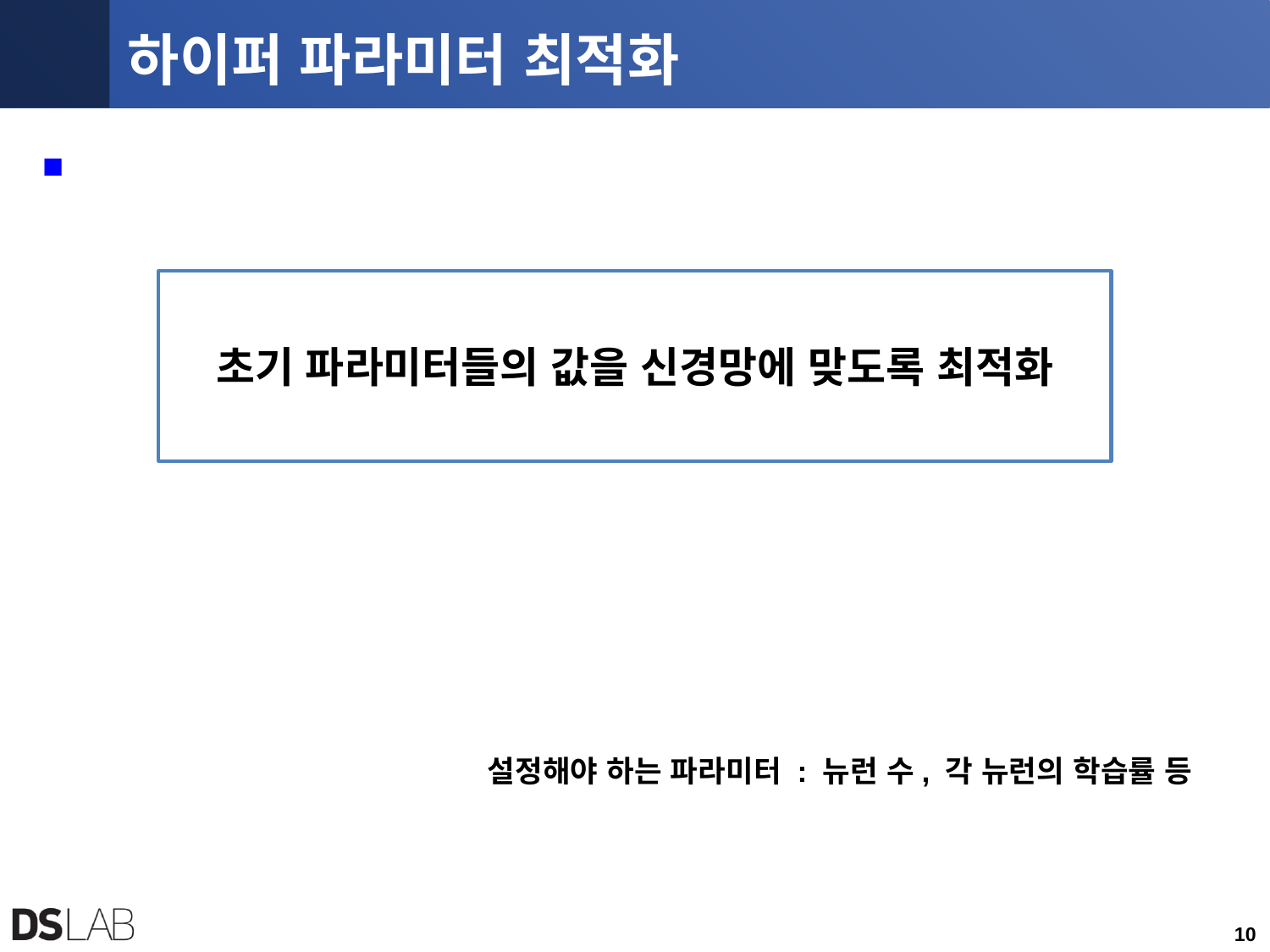

# 하이퍼 파라미터 최적화

초기 파라미터들의 값을 신경망에 맞도록 최적화
설정해야 하는 파라미터 : 뉴런 수, 각 뉴런의 학습률 등
10